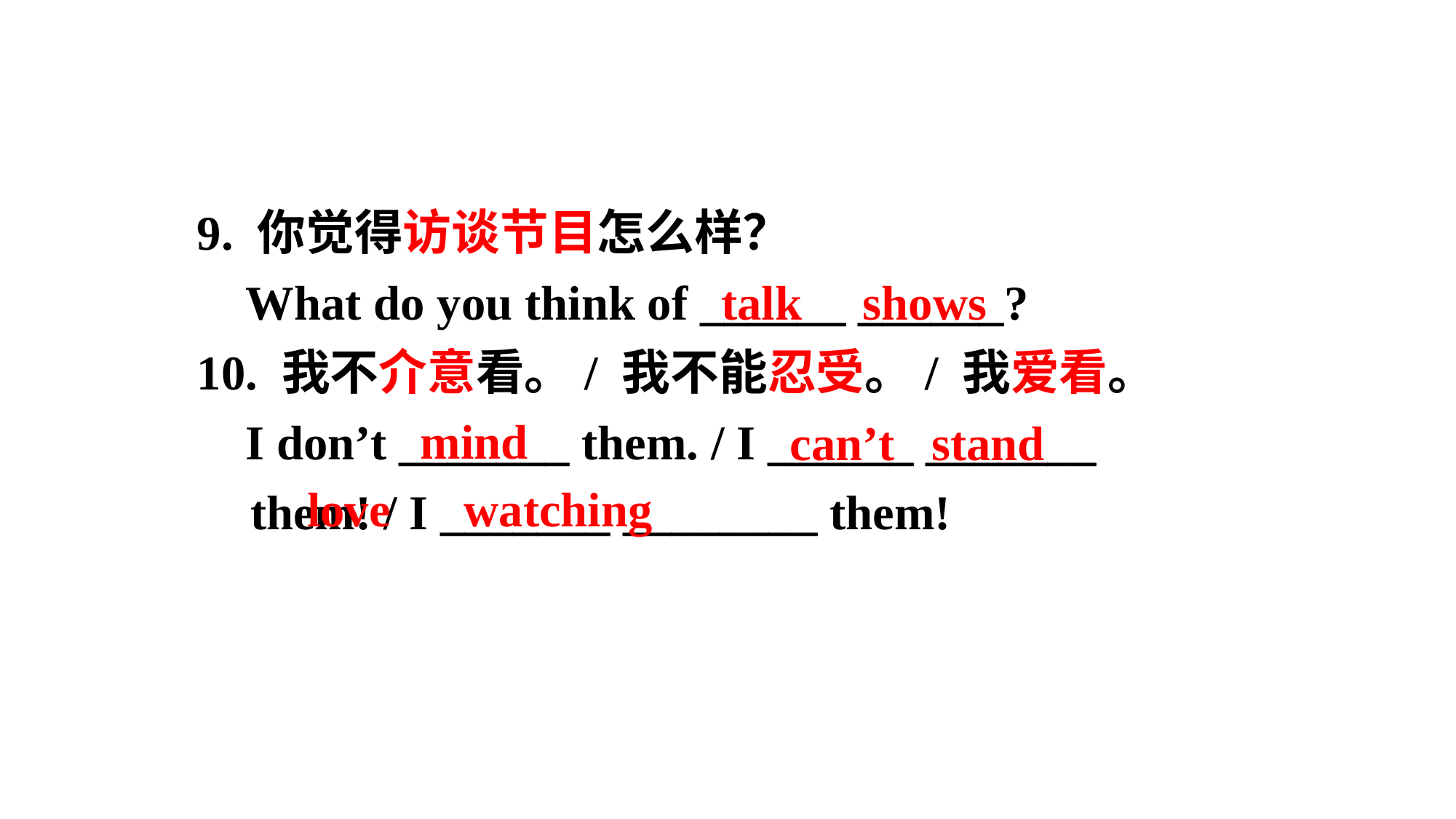

9. 你觉得访谈节目怎么样？
    What do you think of ______ ______?
10. 我不介意看。/ 我不能忍受。/ 我爱看。
    I don’t _______ them. / I ______ _______  them! / I _______ ________ them!
talk     shows
mind
can’t   stand
  love      watching